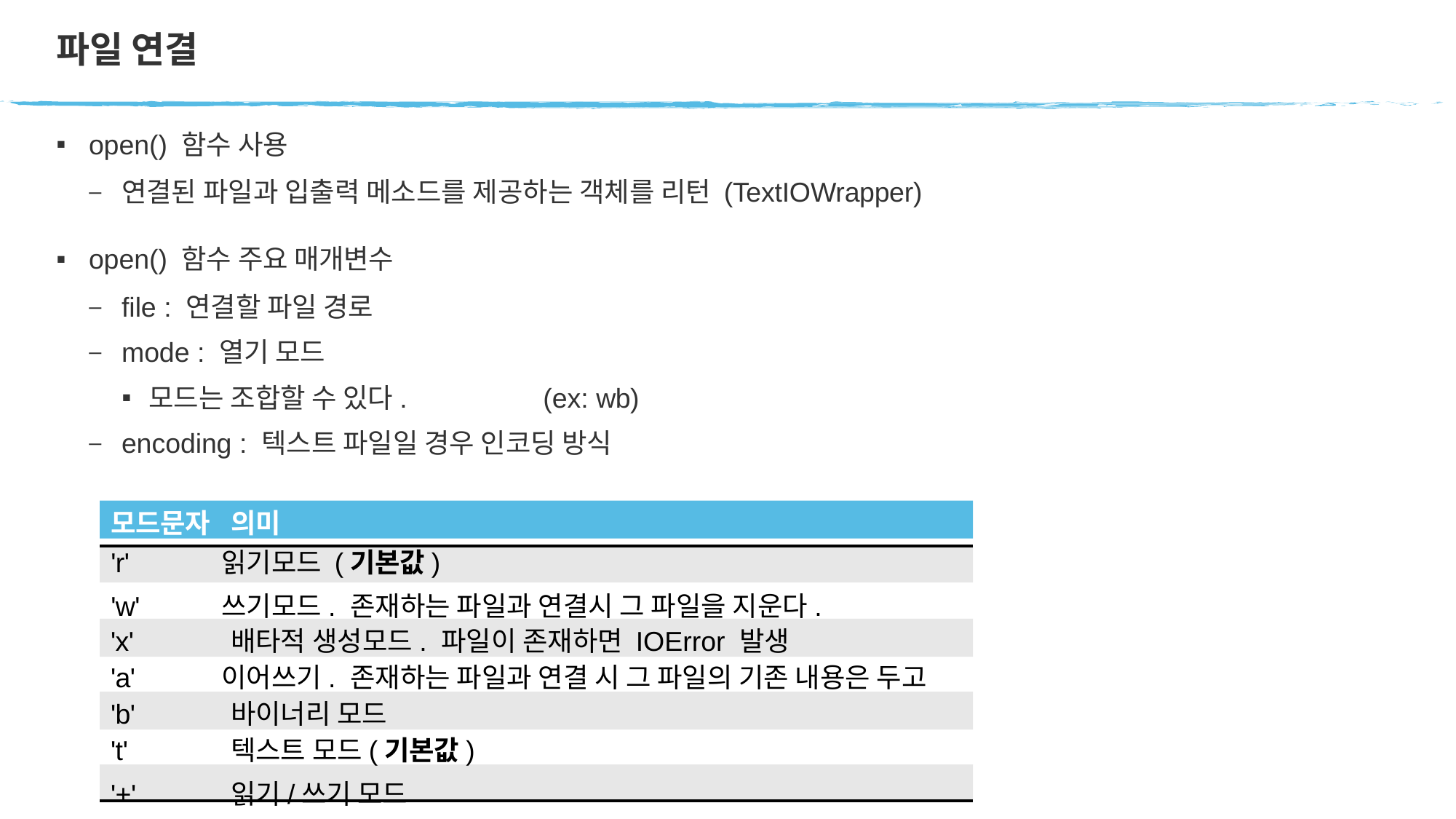

# 파일 연결
open() 함수 사용
연결된 파일과 입출력 메소드를 제공하는 객체를 리턴 (TextIOWrapper)
open() 함수 주요 매개변수
file : 연결할 파일 경로
mode : 열기 모드
모드는 조합할 수 있다.	(ex: wb)
encoding : 텍스트 파일일 경우 인코딩 방식
모드문자	의미

'r'	읽기모드 (기본값)
'w'	쓰기모드. 존재하는 파일과 연결시 그 파일을 지운다. (새로 쓰기)

'x'	배타적 생성모드. 파일이 존재하면 IOError 발생
'a'	이어쓰기. 존재하는 파일과 연결 시 그 파일의 기존 내용은 두고 이어 쓴다.
'b'	바이너리 모드
't'	텍스트 모드(기본값)
'+'	읽기/쓰기 모드